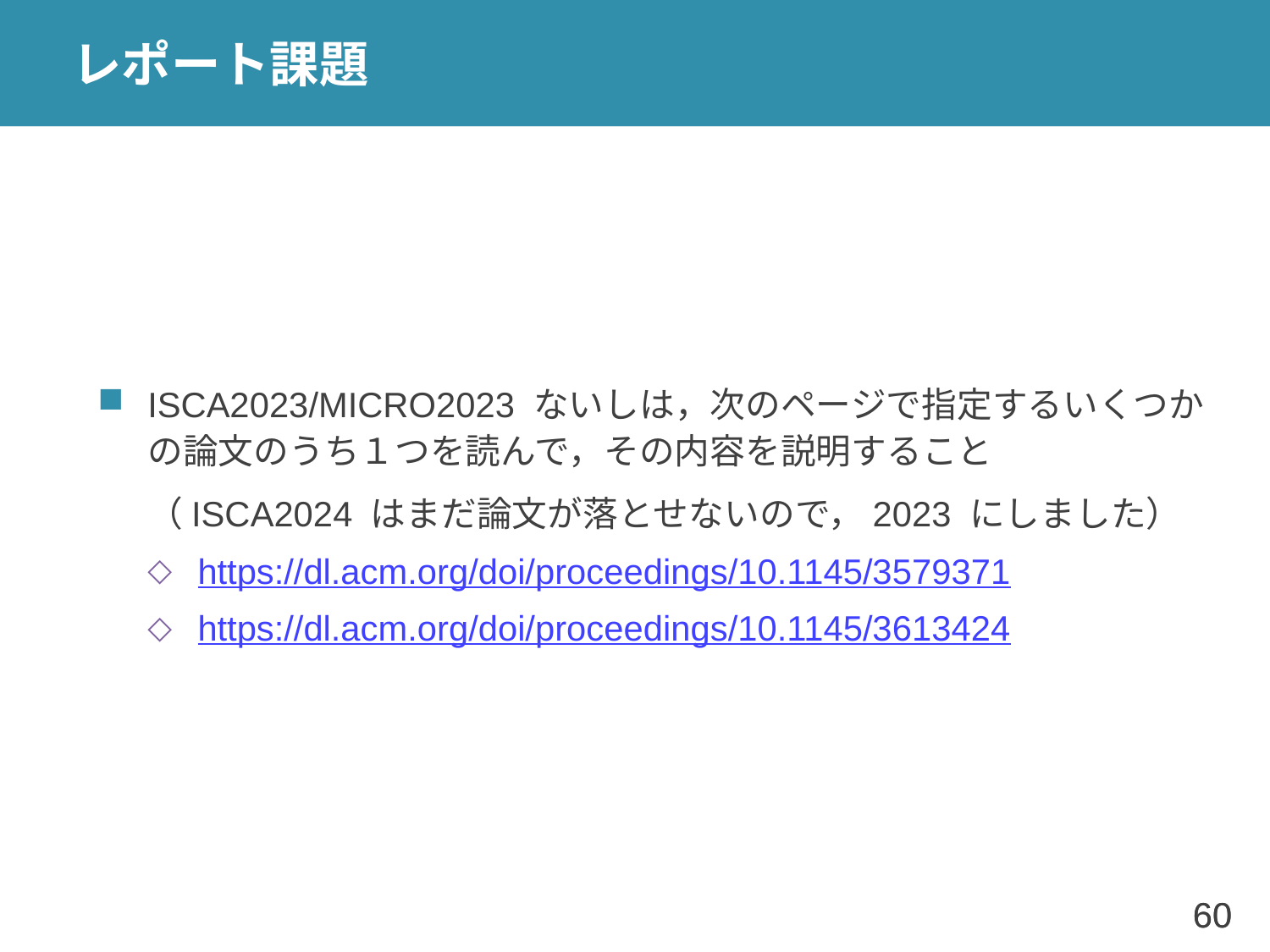

# レポート課題
ISCA2023/MICRO2023 ないしは，次のページで指定するいくつかの論文のうち１つを読んで，その内容を説明すること
（ISCA2024 はまだ論文が落とせないので，2023 にしました）
https://dl.acm.org/doi/proceedings/10.1145/3579371
https://dl.acm.org/doi/proceedings/10.1145/3613424